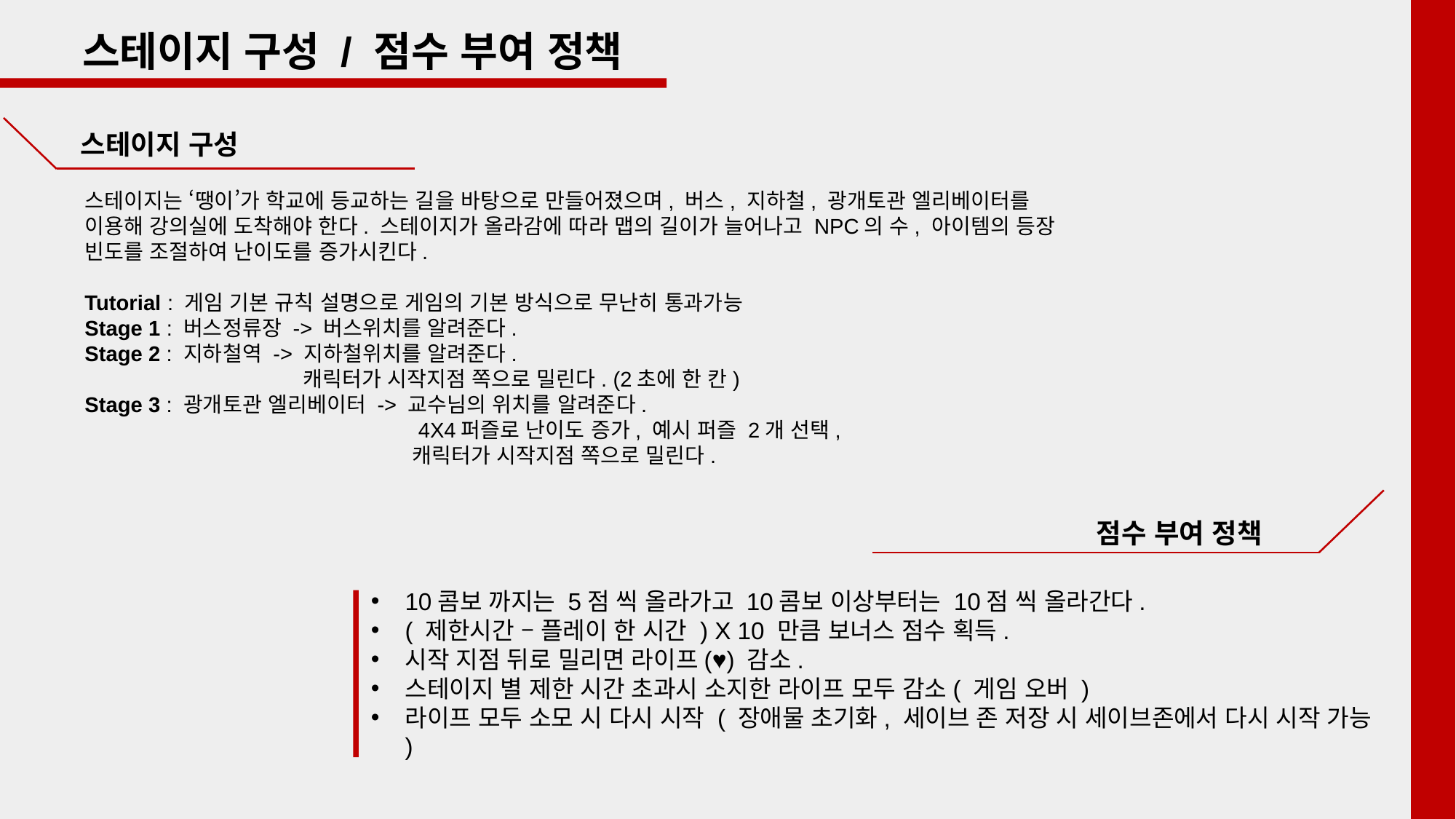

스테이지 구성 / 점수 부여 정책

 스테이지 구성

스테이지는 ‘땡이’가 학교에 등교하는 길을 바탕으로 만들어졌으며, 버스, 지하철, 광개토관 엘리베이터를 이용해 강의실에 도착해야 한다. 스테이지가 올라감에 따라 맵의 길이가 늘어나고 NPC의 수, 아이템의 등장 빈도를 조절하여 난이도를 증가시킨다.

Tutorial : 게임 기본 규칙 설명으로 게임의 기본 방식으로 무난히 통과가능
Stage 1 : 버스정류장 -> 버스위치를 알려준다.
Stage 2 : 지하철역 -> 지하철위치를 알려준다.
	 	캐릭터가 시작지점 쪽으로 밀린다. (2초에 한 칸)
Stage 3 : 광개토관 엘리베이터 -> 교수님의 위치를 알려준다.
	 		 4X4퍼즐로 난이도 증가, 예시 퍼즐 2개 선택,
			캐릭터가 시작지점 쪽으로 밀린다.
점수 부여 정책
10콤보 까지는 5점 씩 올라가고 10콤보 이상부터는 10점 씩 올라간다.
( 제한시간 – 플레이 한 시간 ) X 10 만큼 보너스 점수 획득.
시작 지점 뒤로 밀리면 라이프(♥) 감소.
스테이지 별 제한 시간 초과시 소지한 라이프 모두 감소( 게임 오버 )
라이프 모두 소모 시 다시 시작 ( 장애물 초기화, 세이브 존 저장 시 세이브존에서 다시 시작 가능 )